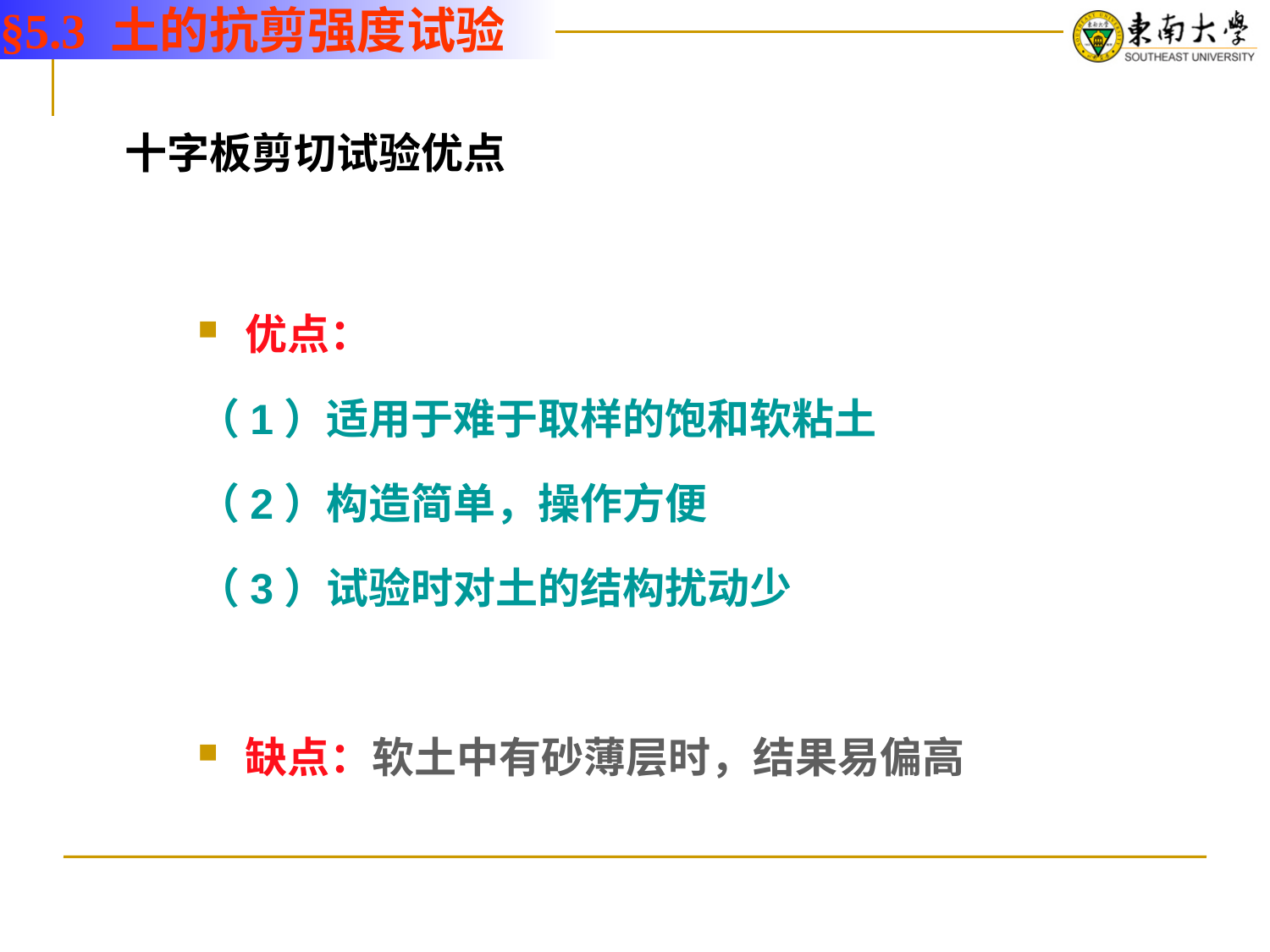

§5.3 土的抗剪强度试验
# 十字板剪切试验优点
优点：
（1）适用于难于取样的饱和软粘土
（2）构造简单，操作方便
（3）试验时对土的结构扰动少

缺点：软土中有砂薄层时，结果易偏高